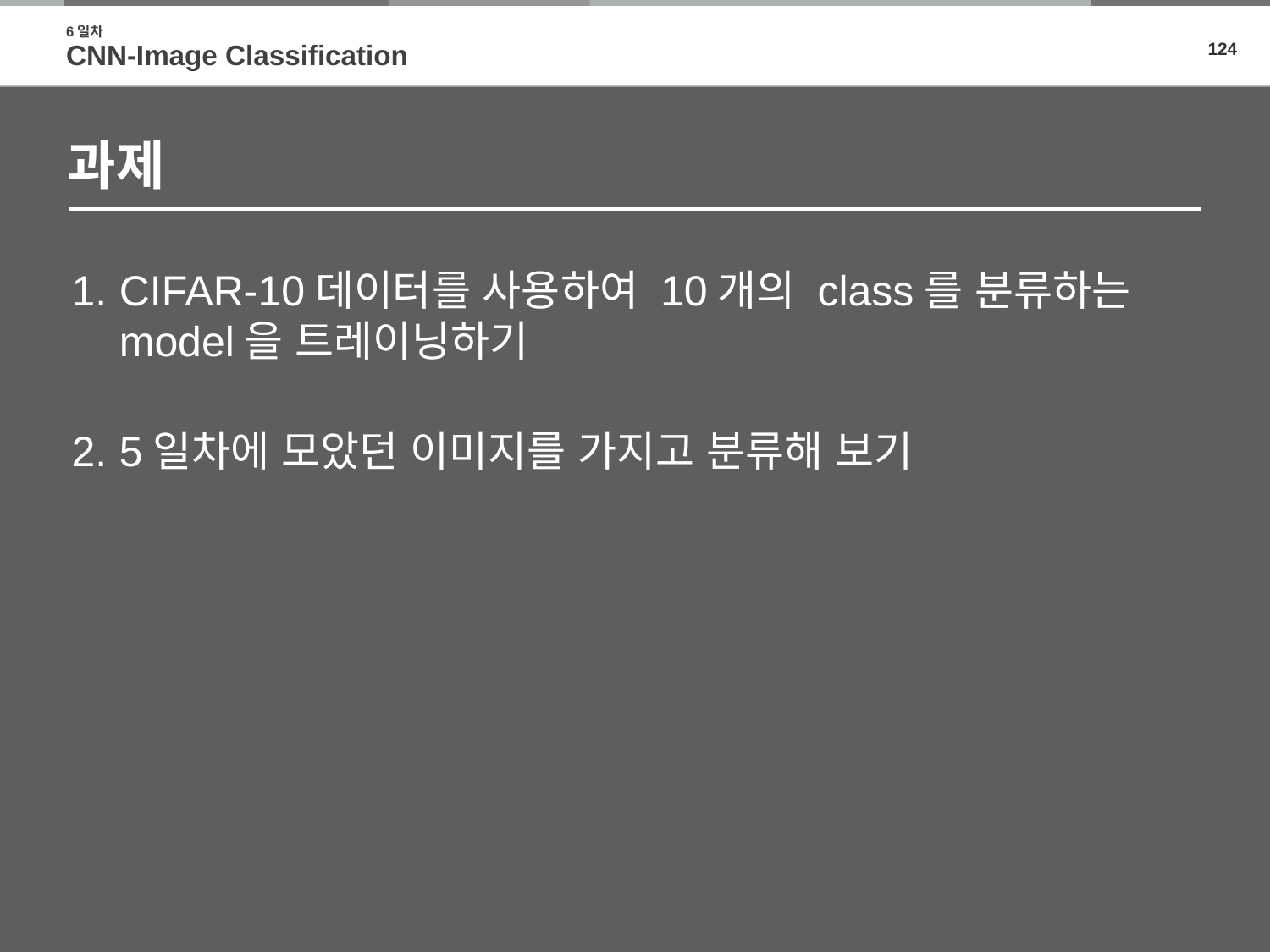

6일차
CNN-Image Classification
# 과제
CIFAR-10데이터를 사용하여 10개의 class를 분류하는
model을 트레이닝하기
5일차에 모았던 이미지를 가지고 분류해 보기